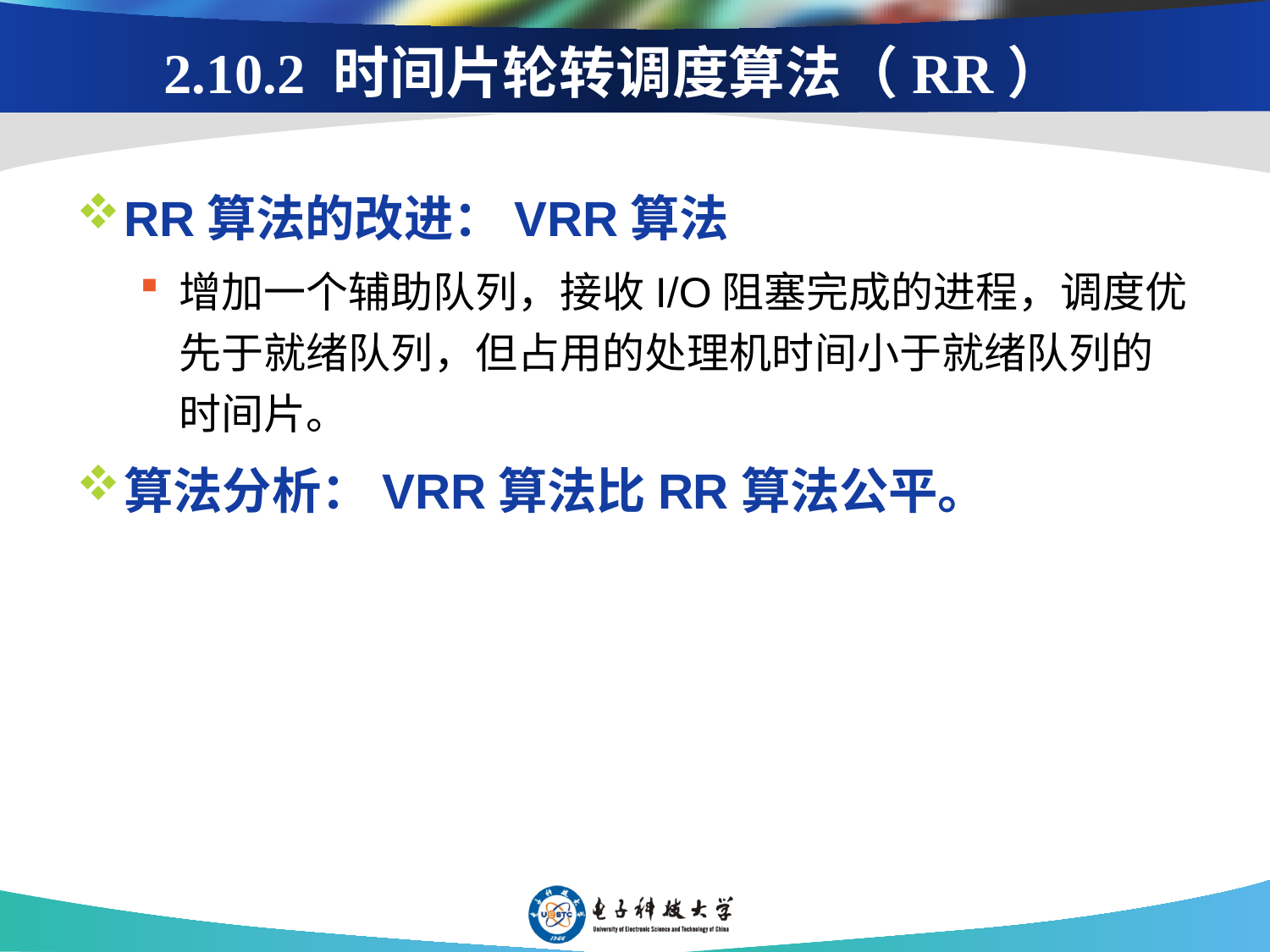

# 2.10.2 时间片轮转调度算法（RR）
RR算法的改进：VRR算法
增加一个辅助队列，接收I/O阻塞完成的进程，调度优先于就绪队列，但占用的处理机时间小于就绪队列的时间片。
算法分析：VRR算法比RR算法公平。